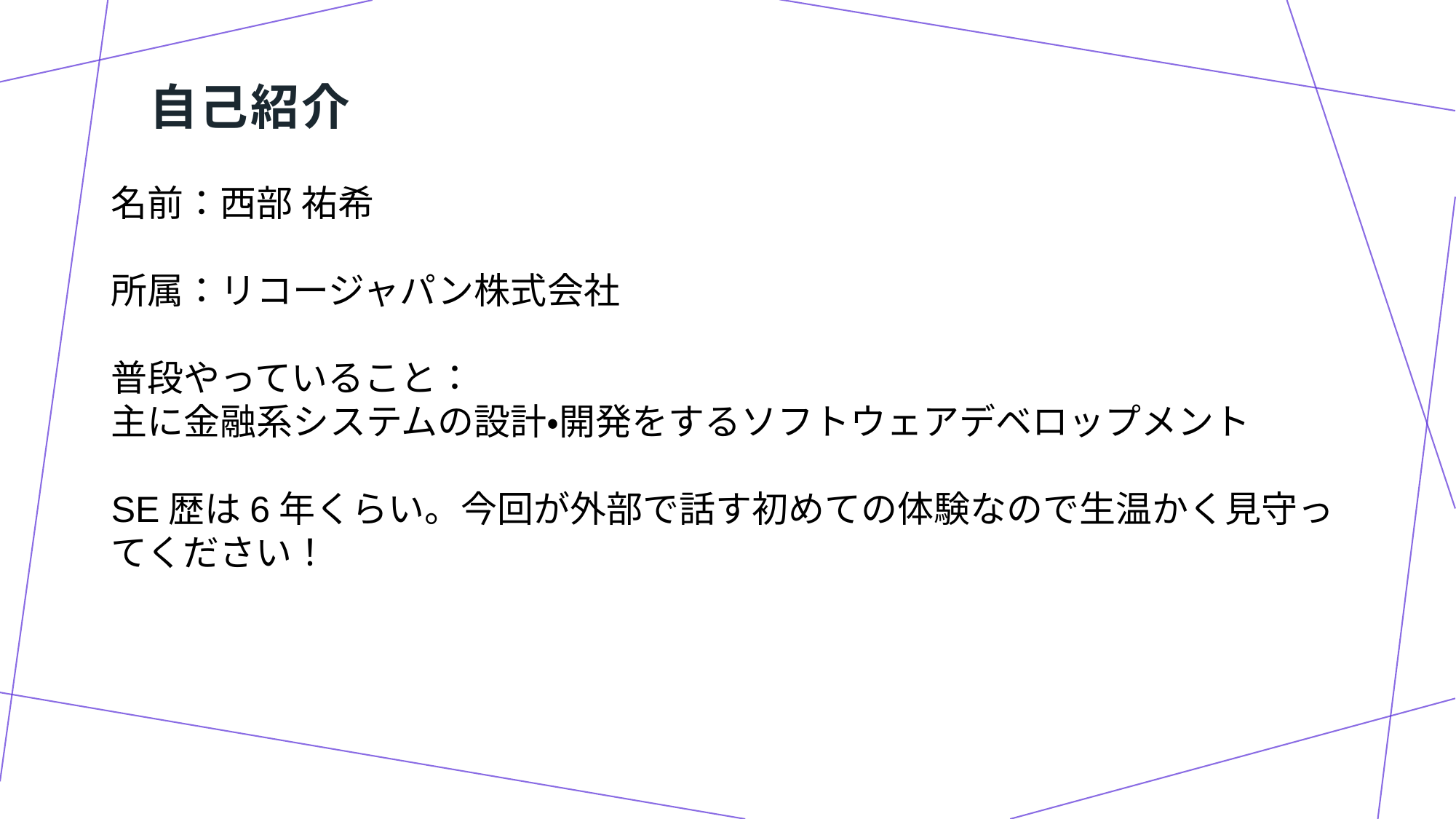

# 自己紹介
名前：西部 祐希

所属：リコージャパン株式会社

普段やっていること：
主に金融系システムの設計・開発をするソフトウェアデベロップメント

SE歴は6年くらい。今回が外部で話す初めての体験なので生温かく見守ってください！